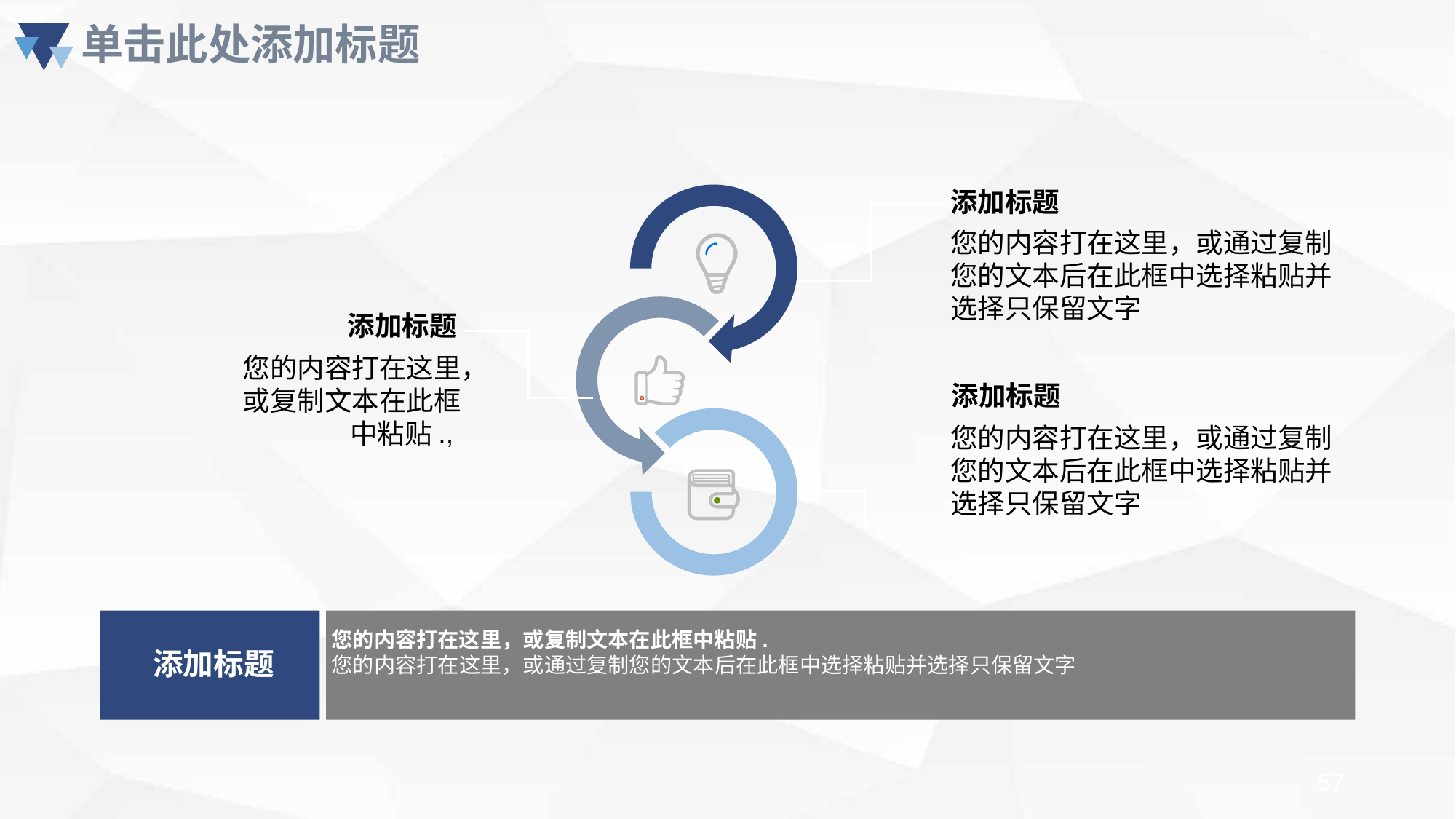

添加标题

您的内容打在这里，或通过复制您的文本后在此框中选择粘贴并选择只保留文字

添加标题

您的内容打在这里，或复制文本在此框中粘贴.,
添加标题
您的内容打在这里，或通过复制您的文本后在此框中选择粘贴并选择只保留文字

您的内容打在这里，或复制文本在此框中粘贴.
您的内容打在这里，或通过复制您的文本后在此框中选择粘贴并选择只保留文字
添加标题
57